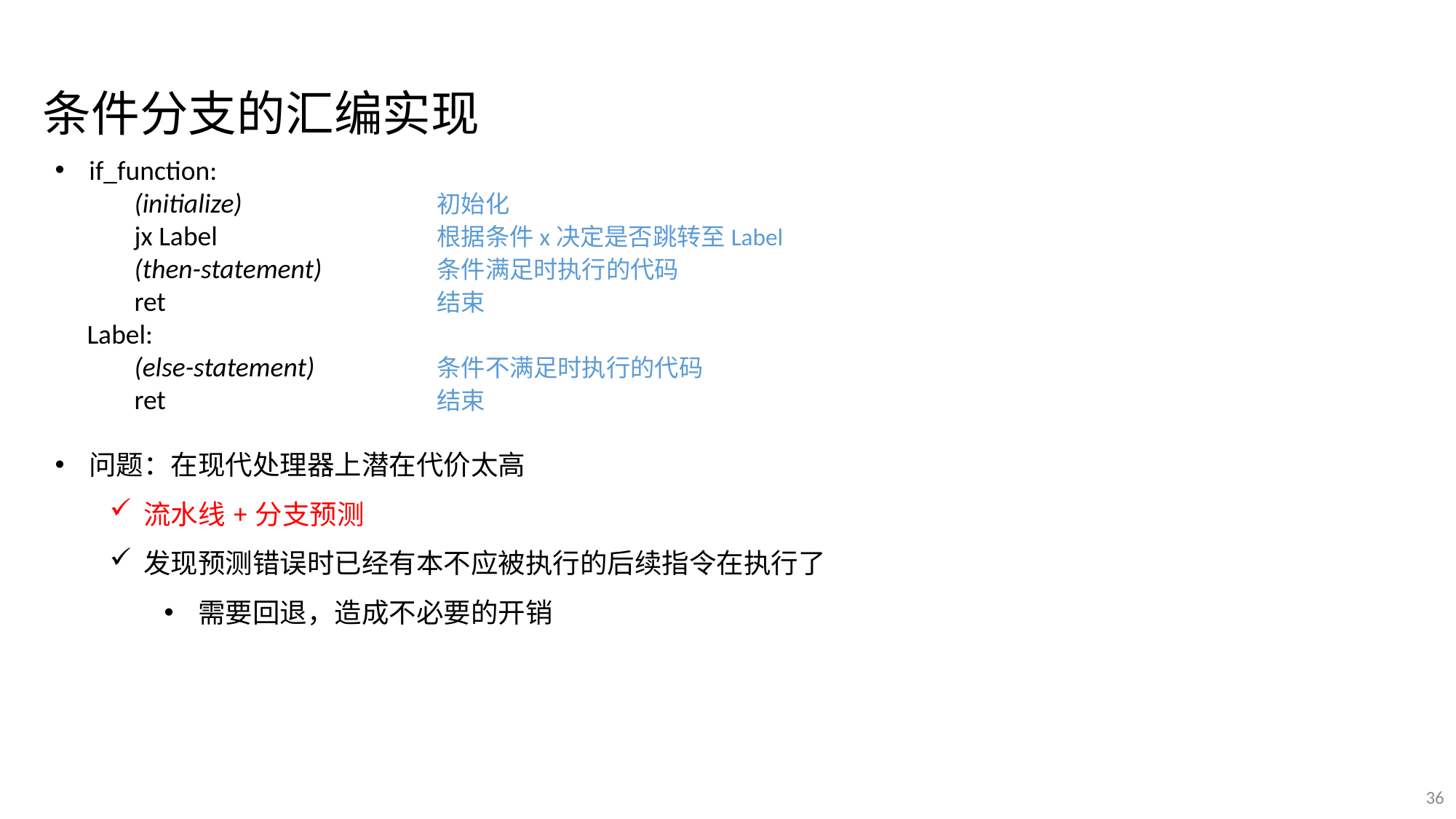

条件分支的汇编实现
if_function:
   	    (initialize)  		初始化
   	    jx Label   		根据条件x决定是否跳转至Label
   	    (then-statement)		条件满足时执行的代码
	    ret             		结束
              Label:
   	    (else-statement)		条件不满足时执行的代码
   	    ret             		结束
问题：在现代处理器上潜在代价太高
流水线+分支预测
发现预测错误时已经有本不应被执行的后续指令在执行了
需要回退，造成不必要的开销
36